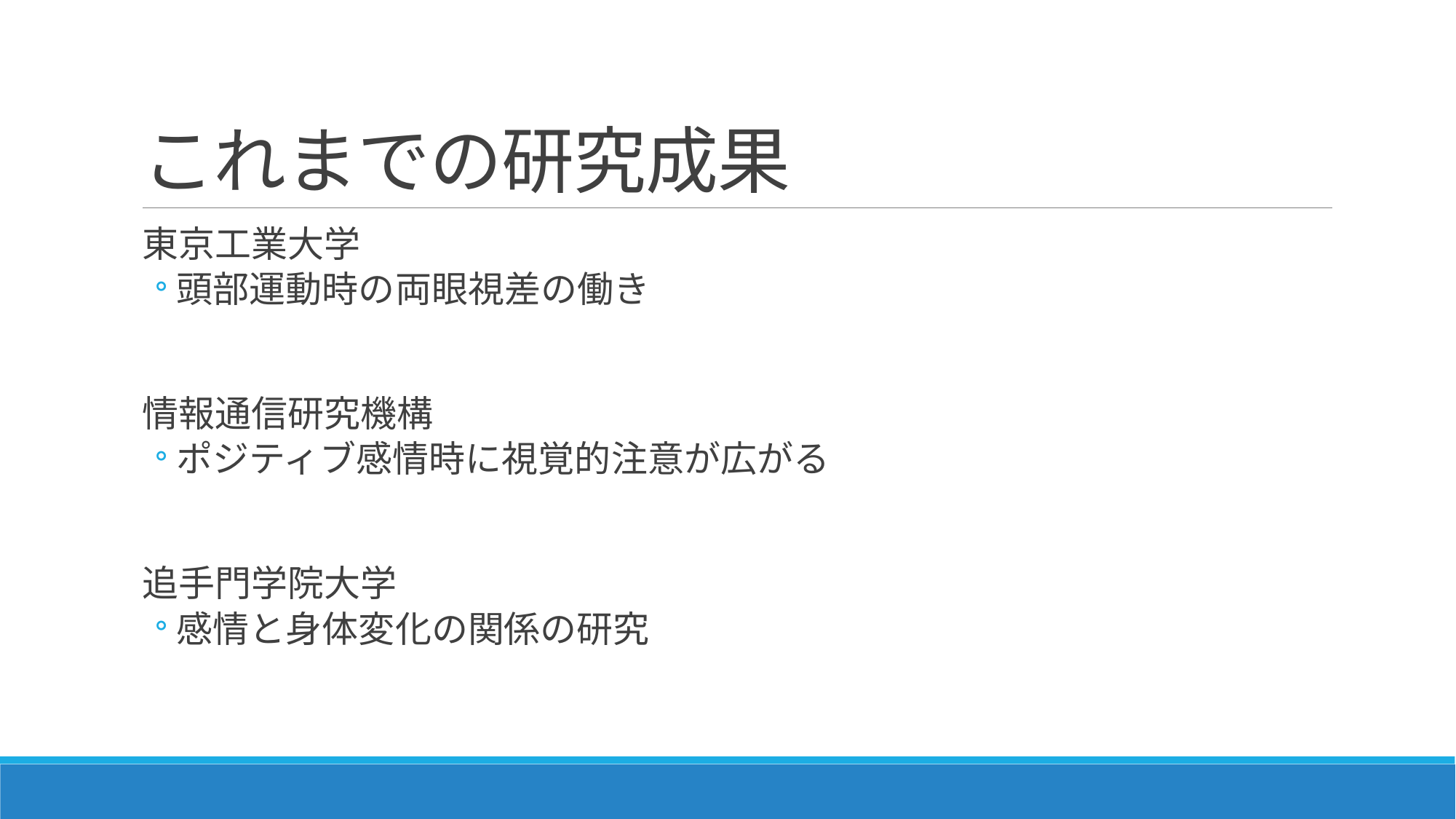

# これまでの研究成果
東京工業大学
頭部運動時の両眼視差の働き

情報通信研究機構
ポジティブ感情時に視覚的注意が広がる

追手門学院大学
感情と身体変化の関係の研究